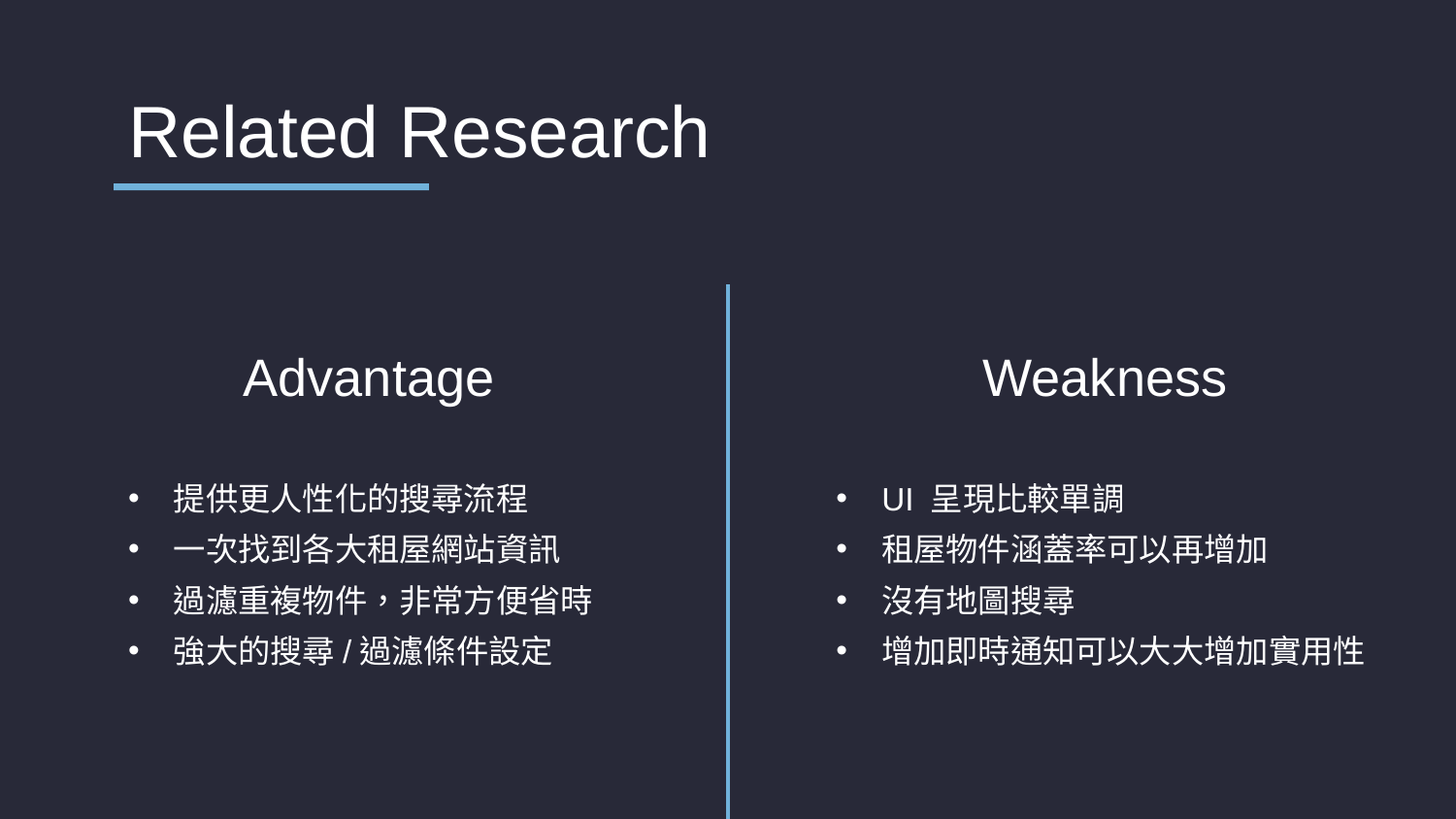

# Related Research
Advantage
提供更人性化的搜尋流程
一次找到各大租屋網站資訊
過濾重複物件，非常方便省時
強大的搜尋/過濾條件設定
Weakness
UI 呈現比較單調
租屋物件涵蓋率可以再增加
沒有地圖搜尋
增加即時通知可以大大增加實用性